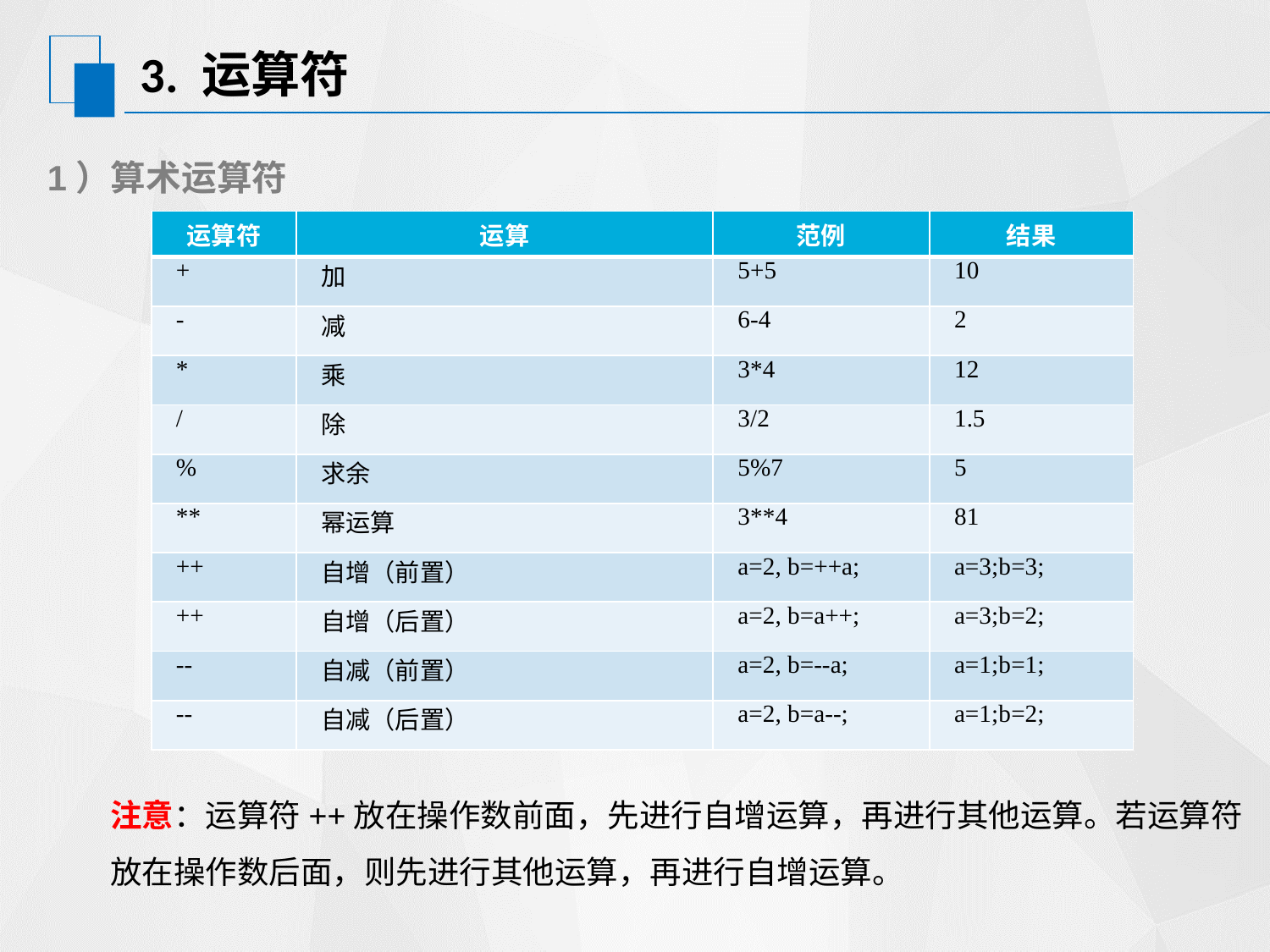

# 3. 运算符
1）算术运算符
| 运算符 | 运算 | 范例 | 结果 |
| --- | --- | --- | --- |
| + | 加 | 5+5 | 10 |
| - | 减 | 6-4 | 2 |
| \* | 乘 | 3\*4 | 12 |
| / | 除 | 3/2 | 1.5 |
| % | 求余 | 5%7 | 5 |
| \*\* | 幂运算 | 3\*\*4 | 81 |
| ++ | 自增（前置） | a=2, b=++a; | a=3;b=3; |
| ++ | 自增（后置） | a=2, b=a++; | a=3;b=2; |
| -- | 自减（前置） | a=2, b=--a; | a=1;b=1; |
| -- | 自减（后置） | a=2, b=a--; | a=1;b=2; |
注意：运算符++放在操作数前面，先进行自增运算，再进行其他运算。若运算符放在操作数后面，则先进行其他运算，再进行自增运算。